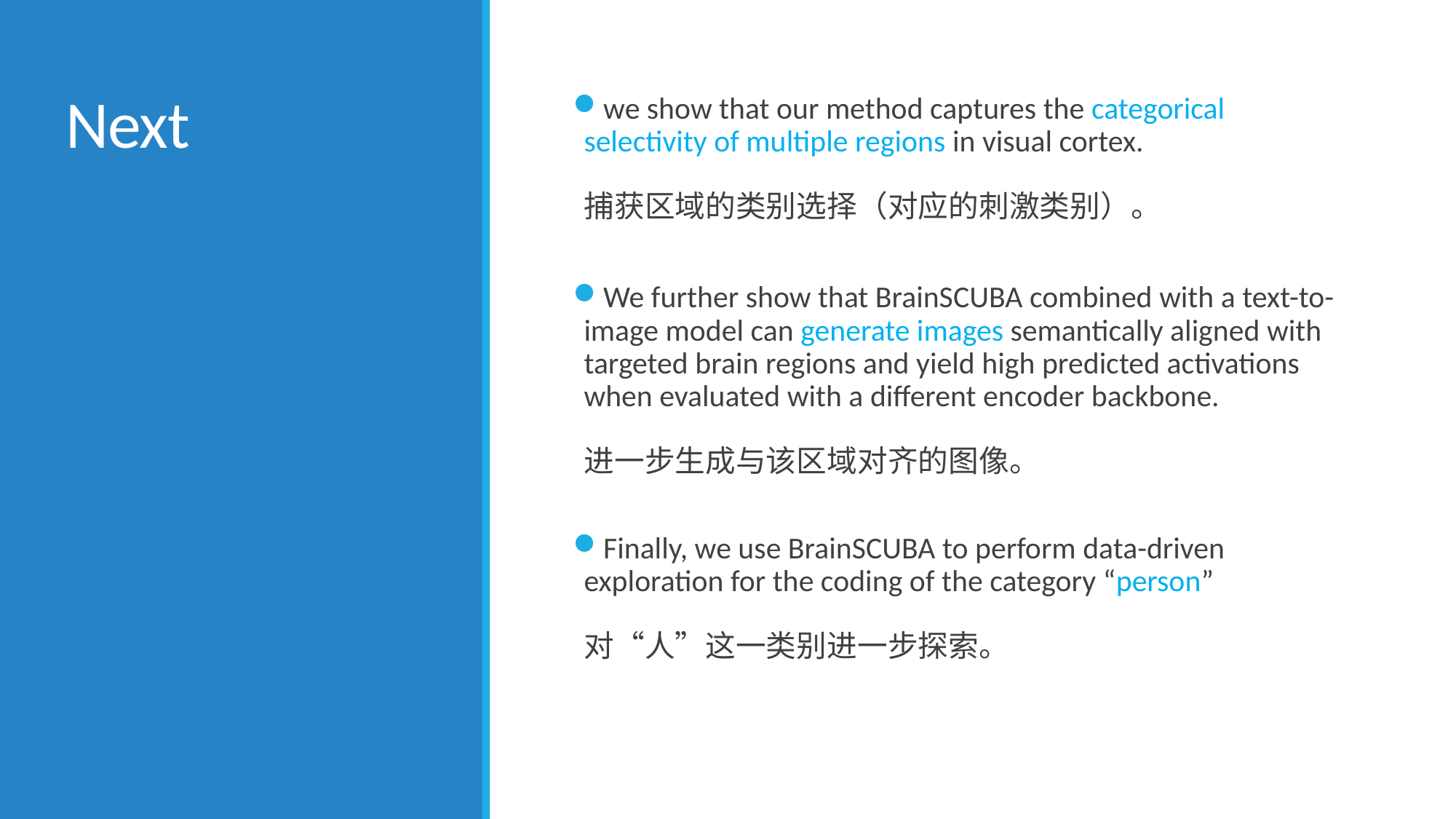

# Next
we show that our method captures the categorical selectivity of multiple regions in visual cortex.
捕获区域的类别选择（对应的刺激类别）。
We further show that BrainSCUBA combined with a text-to-image model can generate images semantically aligned with targeted brain regions and yield high predicted activations when evaluated with a different encoder backbone.
进一步生成与该区域对齐的图像。
Finally, we use BrainSCUBA to perform data-driven exploration for the coding of the category “person”
对“人”这一类别进一步探索。